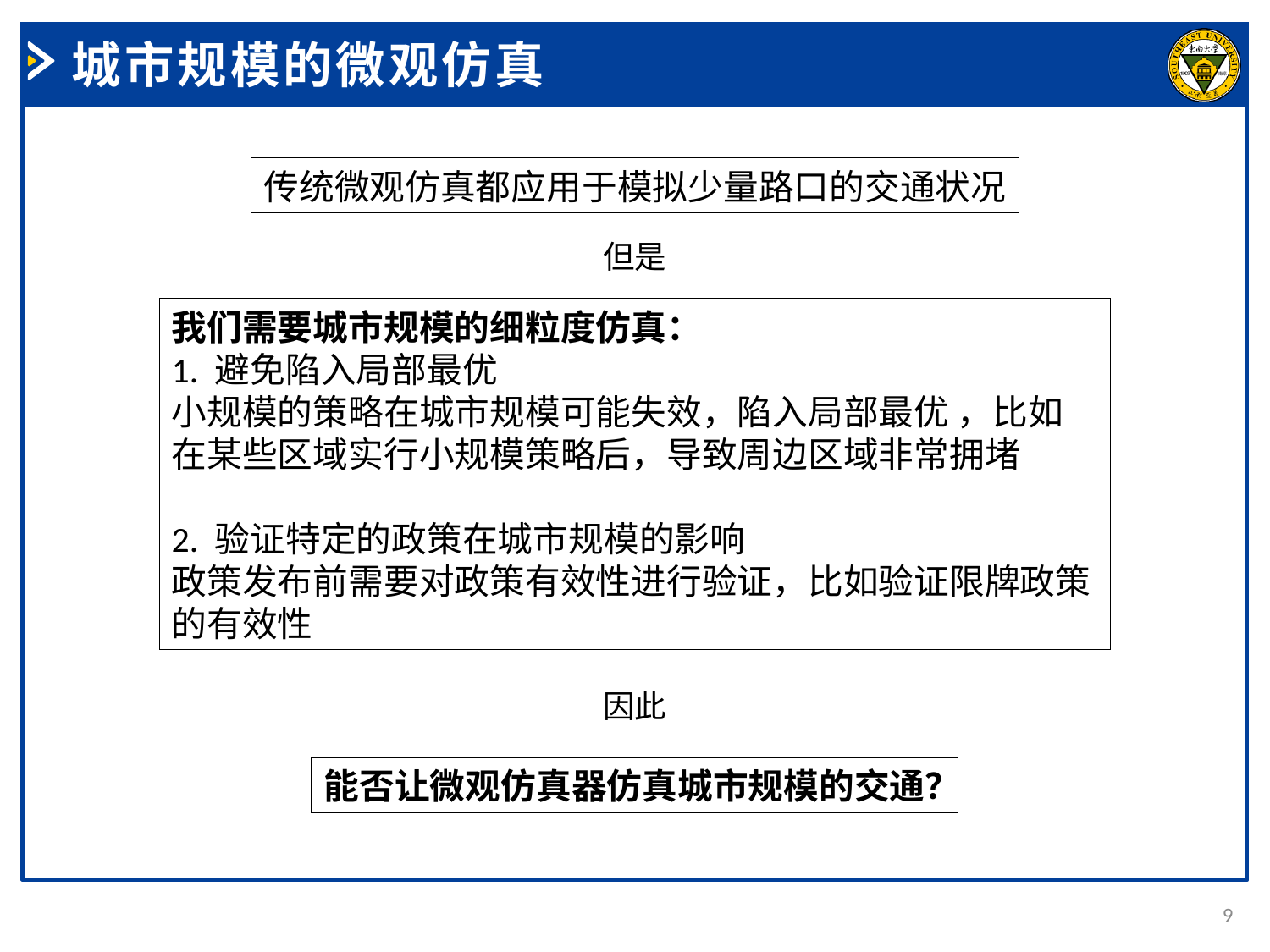

城市规模的微观仿真
传统微观仿真都应用于模拟少量路口的交通状况
但是
我们需要城市规模的细粒度仿真：
1. 避免陷入局部最优
小规模的策略在城市规模可能失效，陷入局部最优 ，比如在某些区域实行小规模策略后，导致周边区域非常拥堵

2. 验证特定的政策在城市规模的影响
政策发布前需要对政策有效性进行验证，比如验证限牌政策的有效性
因此
能否让微观仿真器仿真城市规模的交通？
9